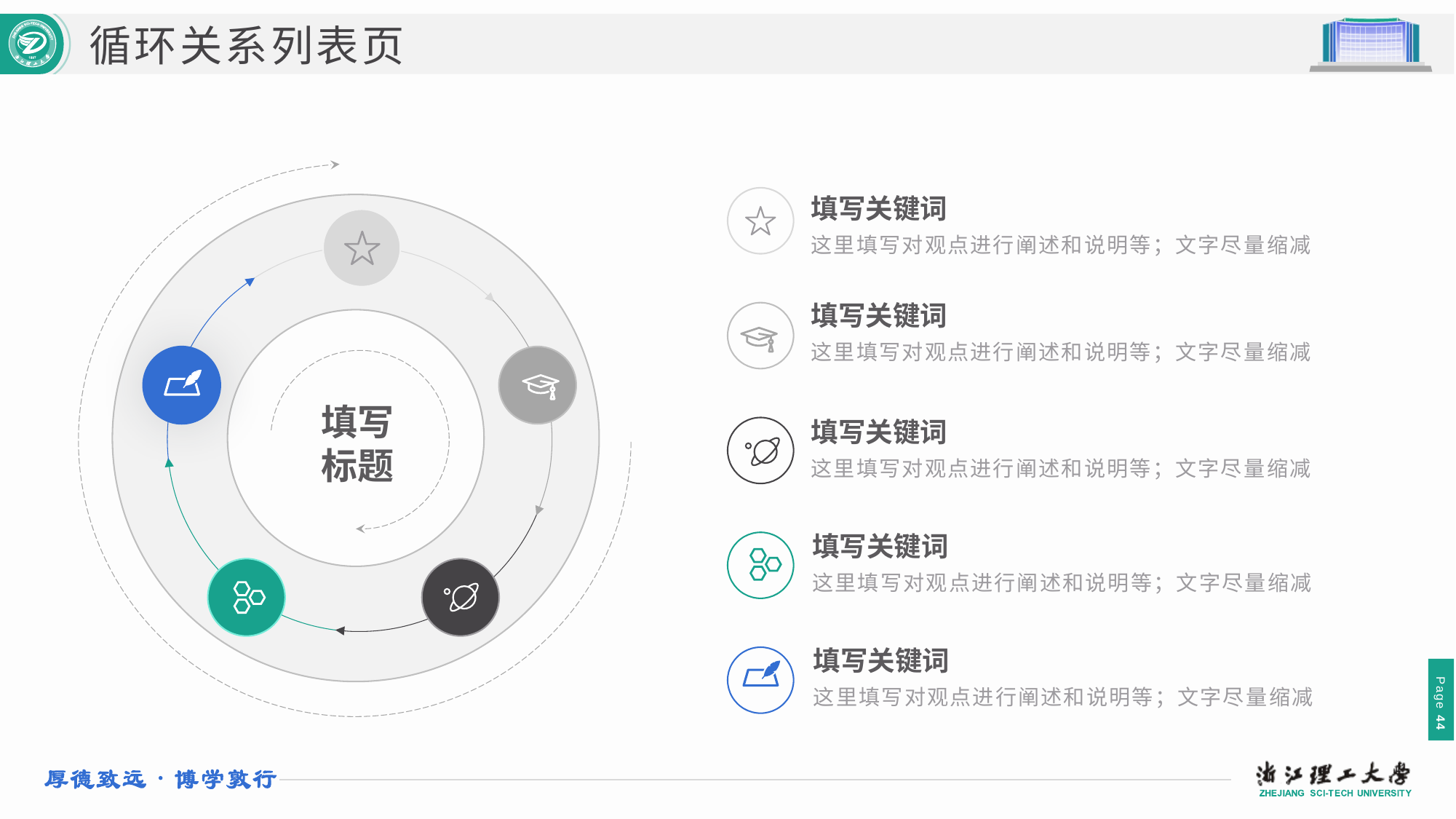

循环关系列表页

填写关键词

这里填写对观点进行阐述和说明等；文字尽量缩减

填写关键词

这里填写对观点进行阐述和说明等；文字尽量缩减

填写
标题
填写关键词

这里填写对观点进行阐述和说明等；文字尽量缩减
填写关键词

这里填写对观点进行阐述和说明等；文字尽量缩减

填写关键词

这里填写对观点进行阐述和说明等；文字尽量缩减